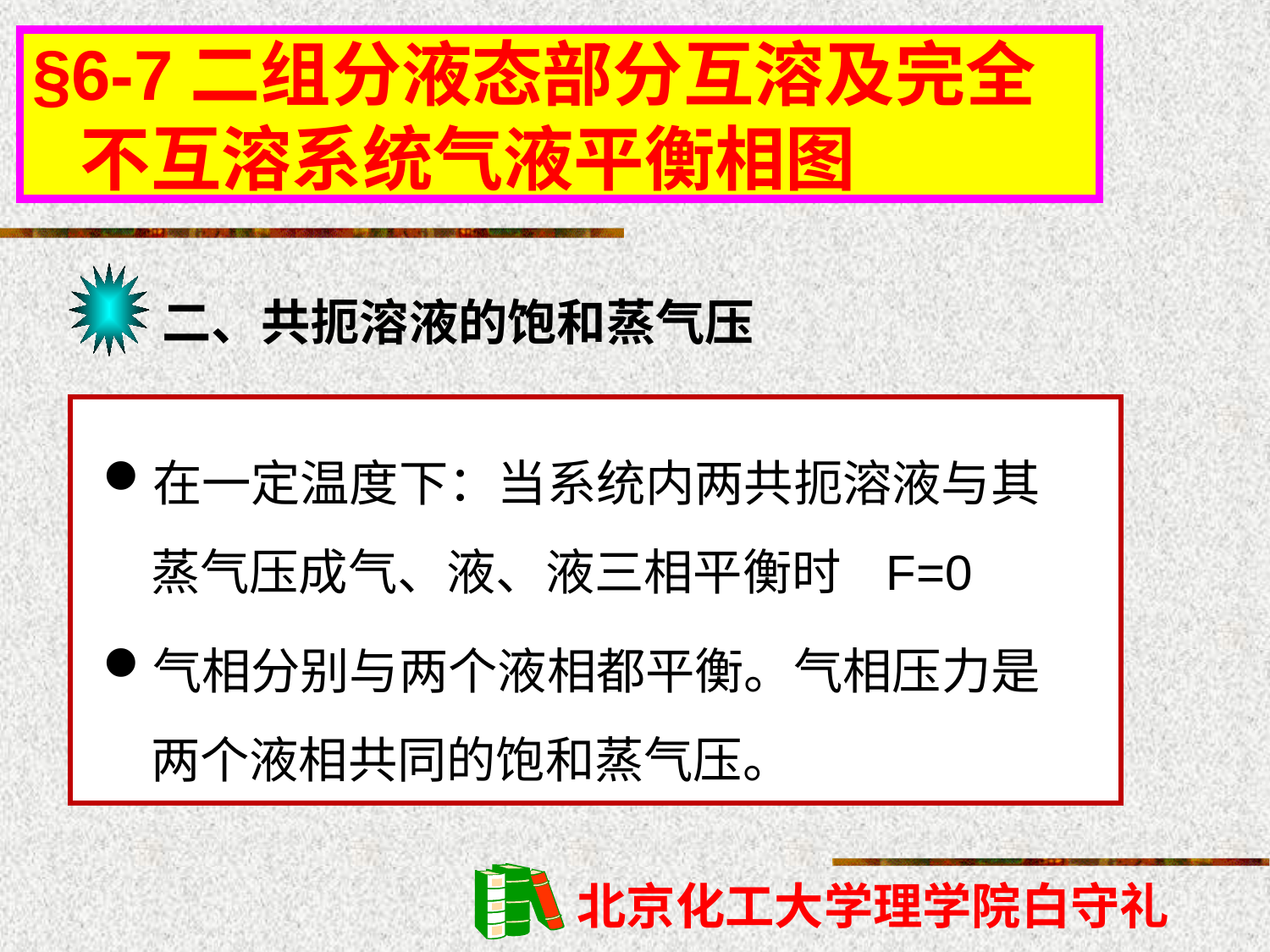

§6-7二组分液态部分互溶及完全
   不互溶系统气液平衡相图
二、共扼溶液的饱和蒸气压

在一定温度下：当系统内两共扼溶液与其蒸气压成气、液、液三相平衡时   F=0
气相分别与两个液相都平衡。气相压力是两个液相共同的饱和蒸气压。